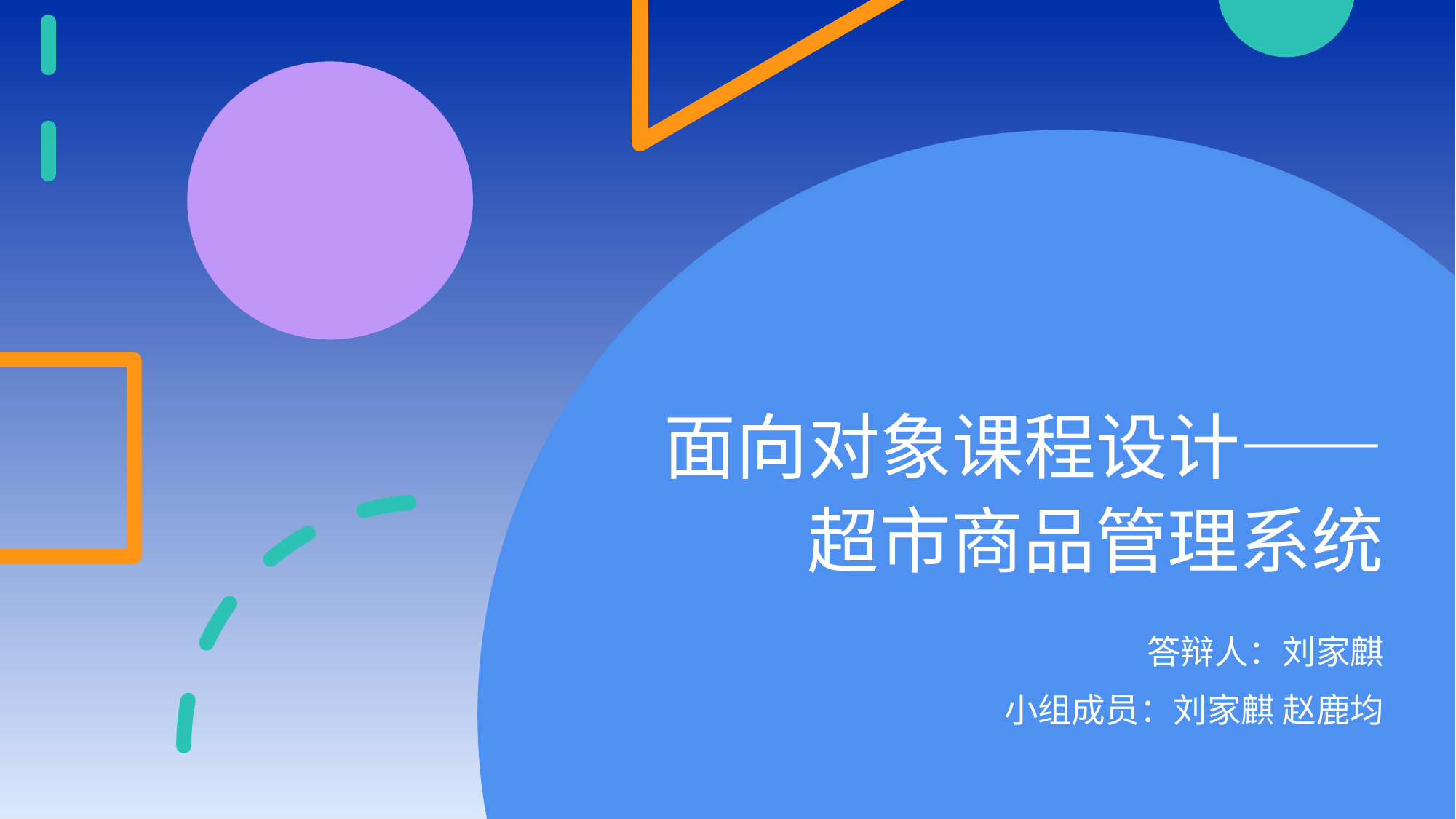

# 面向对象课程设计—— 超市商品管理系统
答辩人：刘家麒
小组成员：刘家麒 赵鹿均